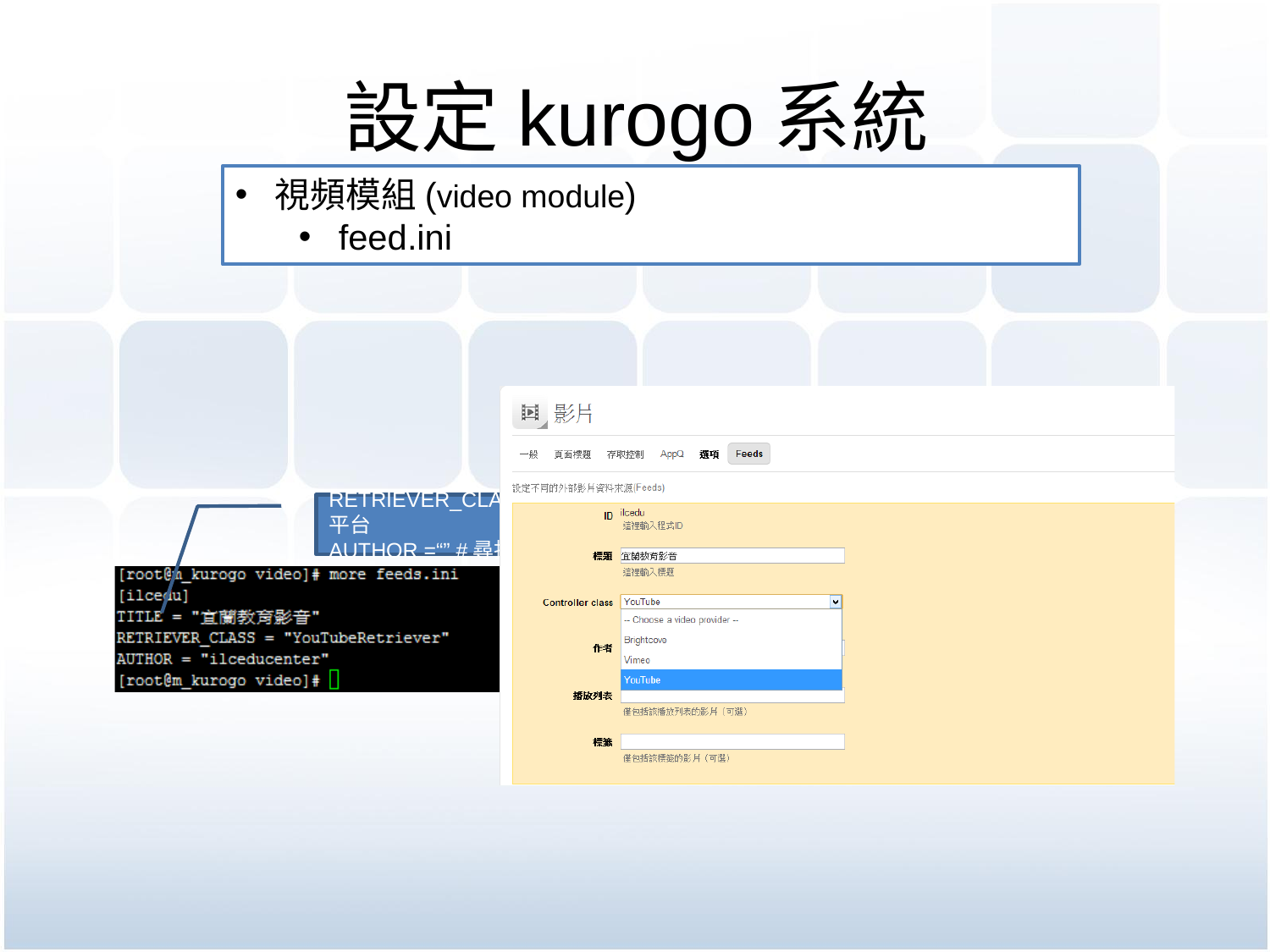

# 設定kurogo系統
視頻模組(video module)
feed.ini

RETRIEVER_CLASS =“”採用不同的影音平台
AUTHOR =“” #尋找作者相關影音